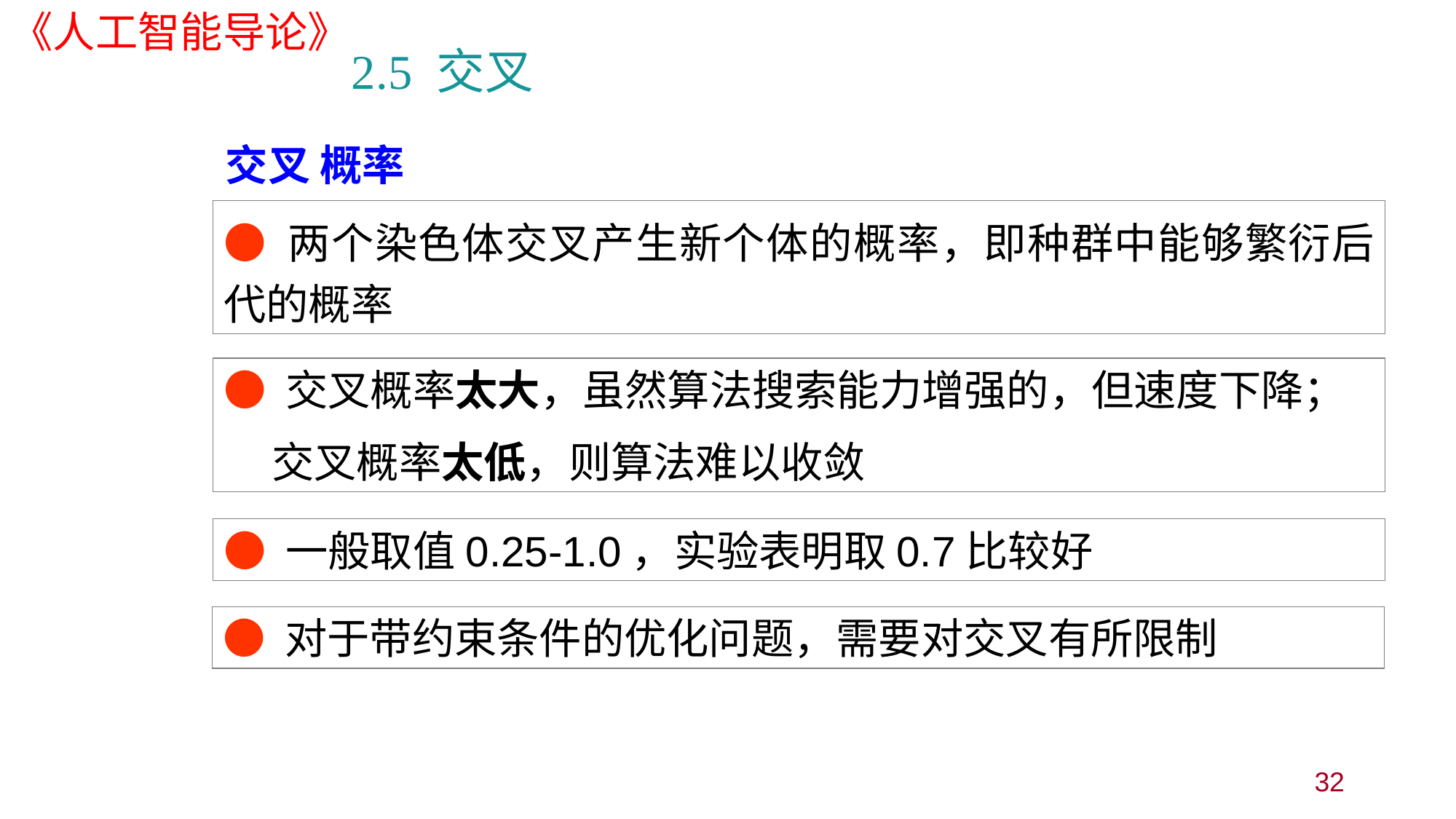

2.5 交叉
交叉 概率
● 两个染色体交叉产生新个体的概率，即种群中能够繁衍后代的概率
● 交叉概率太大，虽然算法搜索能力增强的，但速度下降；
    交叉概率太低，则算法难以收敛
● 一般取值0.25-1.0，实验表明取0.7比较好
● 对于带约束条件的优化问题，需要对交叉有所限制
32